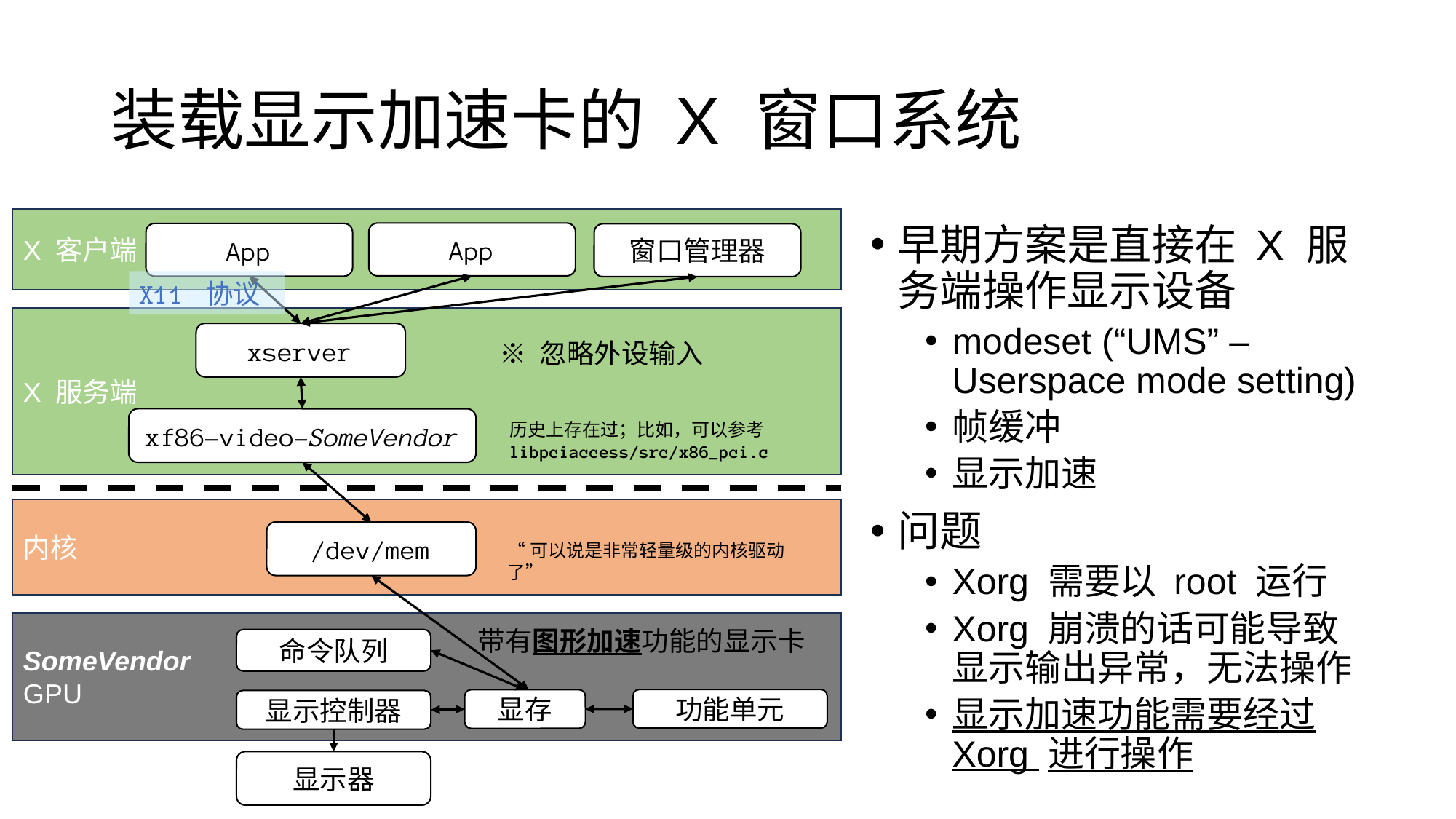

# 装载显示加速卡的 X 窗口系统
X 客户端
早期方案是直接在 X 服务端操作显示设备
modeset (“UMS” – Userspace mode setting)
帧缓冲
显示加速
问题
Xorg 需要以 root 运行
Xorg 崩溃的话可能导致显示输出异常，无法操作
显示加速功能需要经过 Xorg 进行操作
App
App
窗口管理器
X11 协议
X 服务端
xserver
※ 忽略外设输入
xf86-video-SomeVendor
历史上存在过；比如，可以参考
libpciaccess/src/x86_pci.c
内核
/dev/mem
“可以说是非常轻量级的内核驱动了”
SomeVendor
GPU
带有图形加速功能的显示卡
命令队列
功能单元
显存
显示控制器
显示器